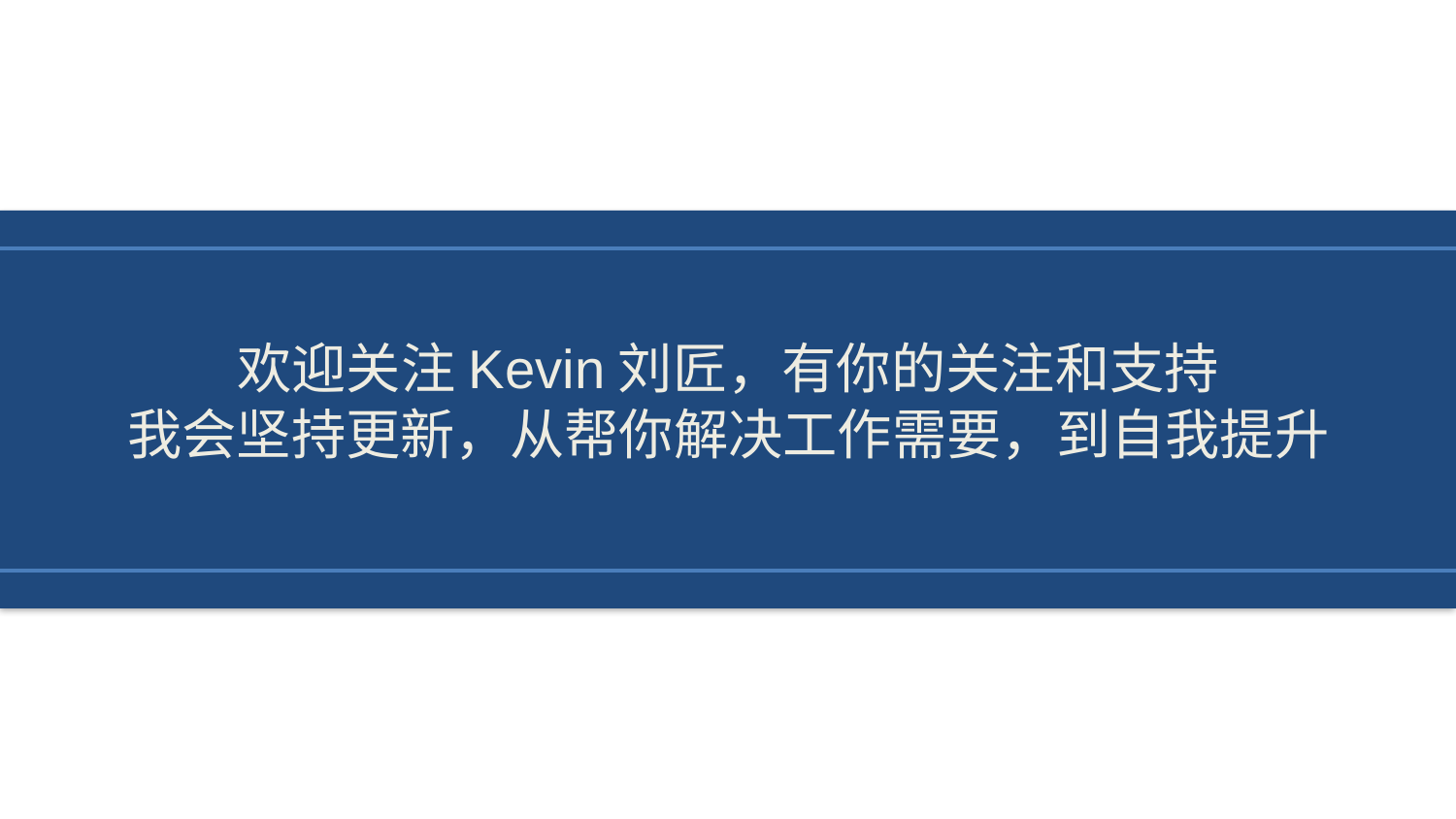

欢迎关注Kevin刘匠，有你的关注和支持
我会坚持更新，从帮你解决工作需要，到自我提升